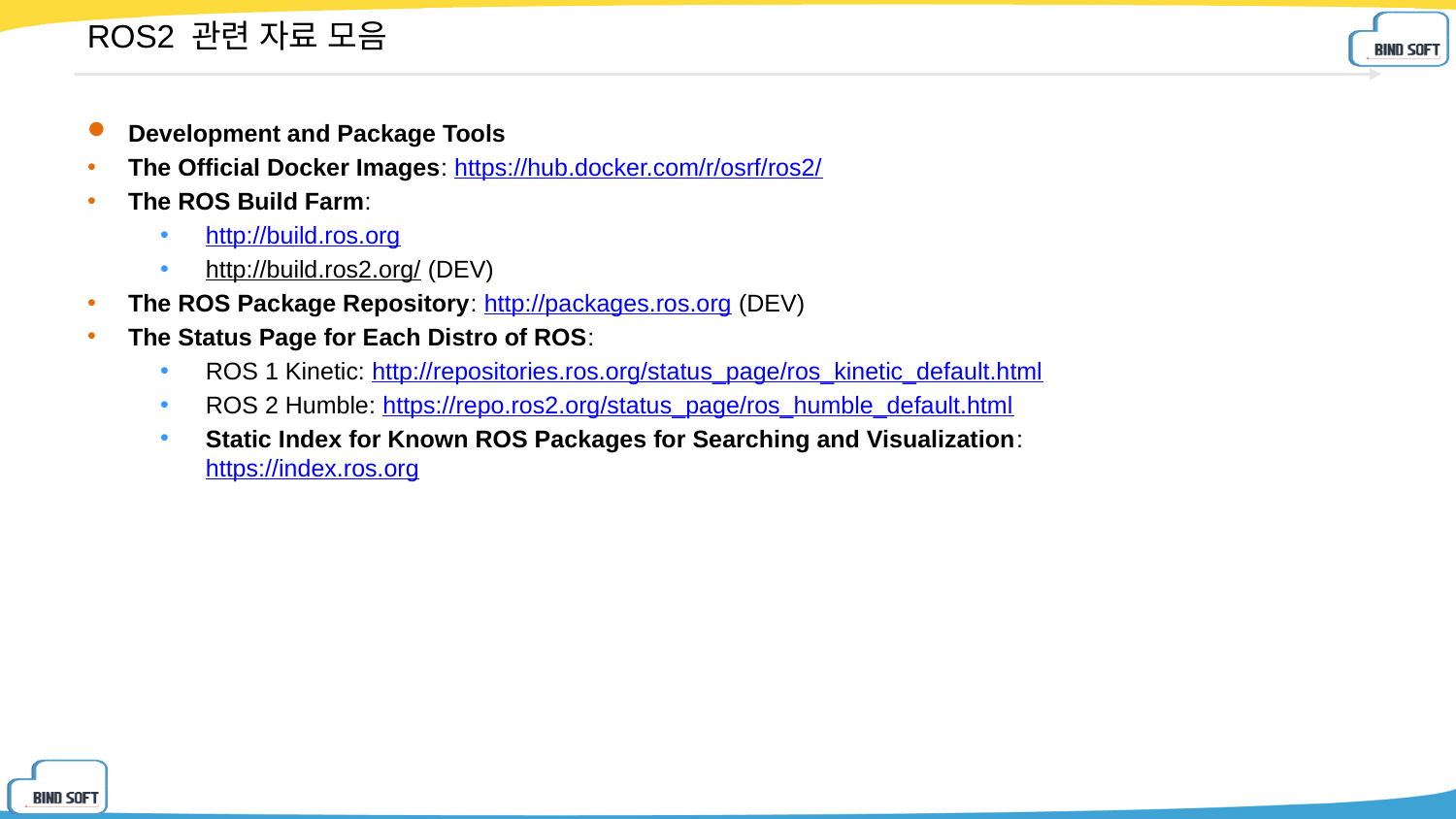

ROS2 관련 자료 모음
Development and Package Tools
The Official Docker Images: https://hub.docker.com/r/osrf/ros2/
The ROS Build Farm:
http://build.ros.org
http://build.ros2.org/ (DEV)
The ROS Package Repository: http://packages.ros.org (DEV)
The Status Page for Each Distro of ROS:
ROS 1 Kinetic: http://repositories.ros.org/status_page/ros_kinetic_default.html
ROS 2 Humble: https://repo.ros2.org/status_page/ros_humble_default.html
Static Index for Known ROS Packages for Searching and Visualization:
https://index.ros.org